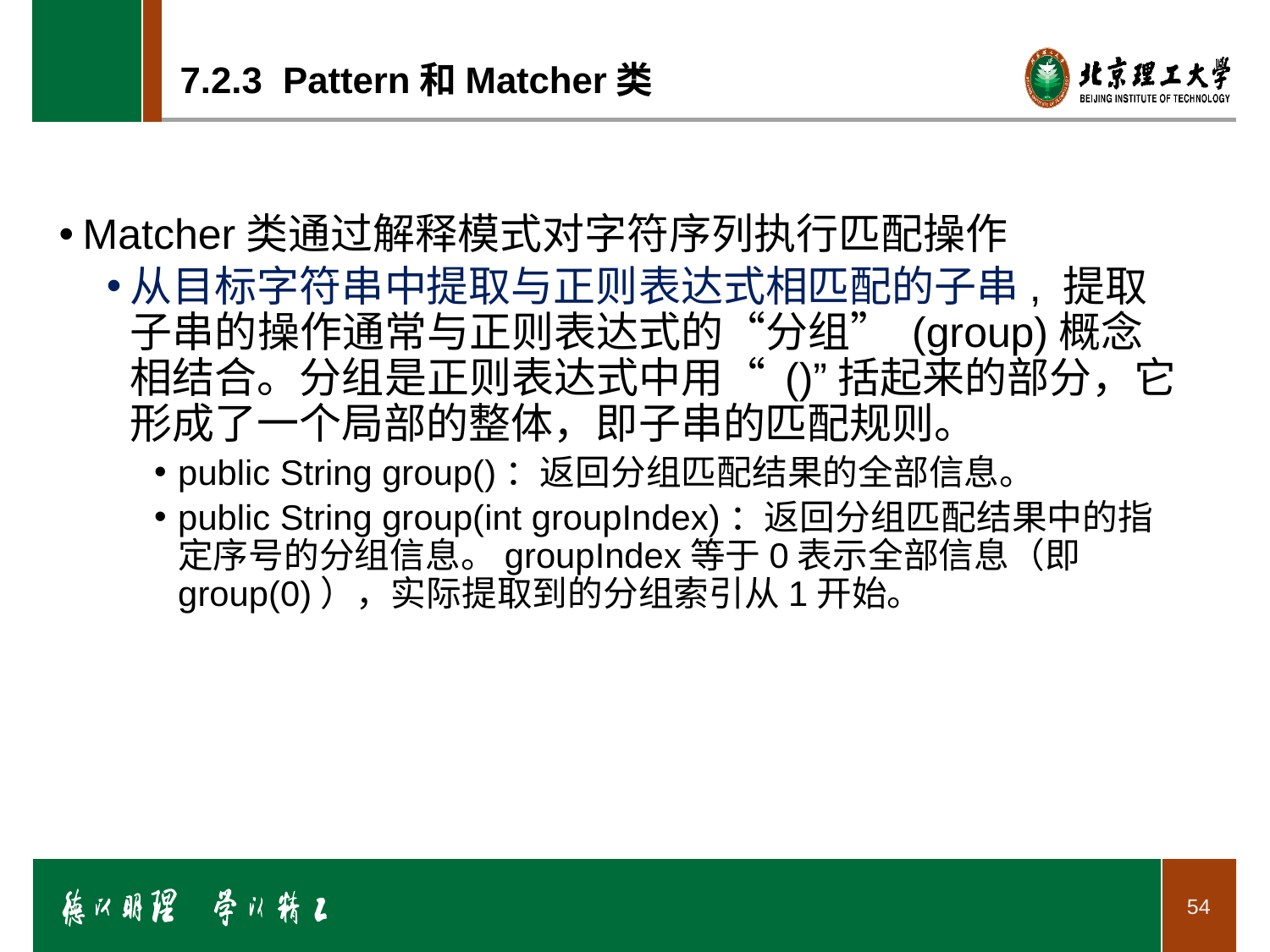

# 7.2.3  Pattern和Matcher类
Matcher类通过解释模式对字符序列执行匹配操作
从目标字符串中提取与正则表达式相匹配的子串, 提取子串的操作通常与正则表达式的“分组” (group)概念相结合。分组是正则表达式中用“ ()”括起来的部分，它形成了一个局部的整体，即子串的匹配规则。
public String group()：返回分组匹配结果的全部信息。
public String group(int groupIndex)：返回分组匹配结果中的指定序号的分组信息。groupIndex等于0表示全部信息（即group(0)），实际提取到的分组索引从1开始。